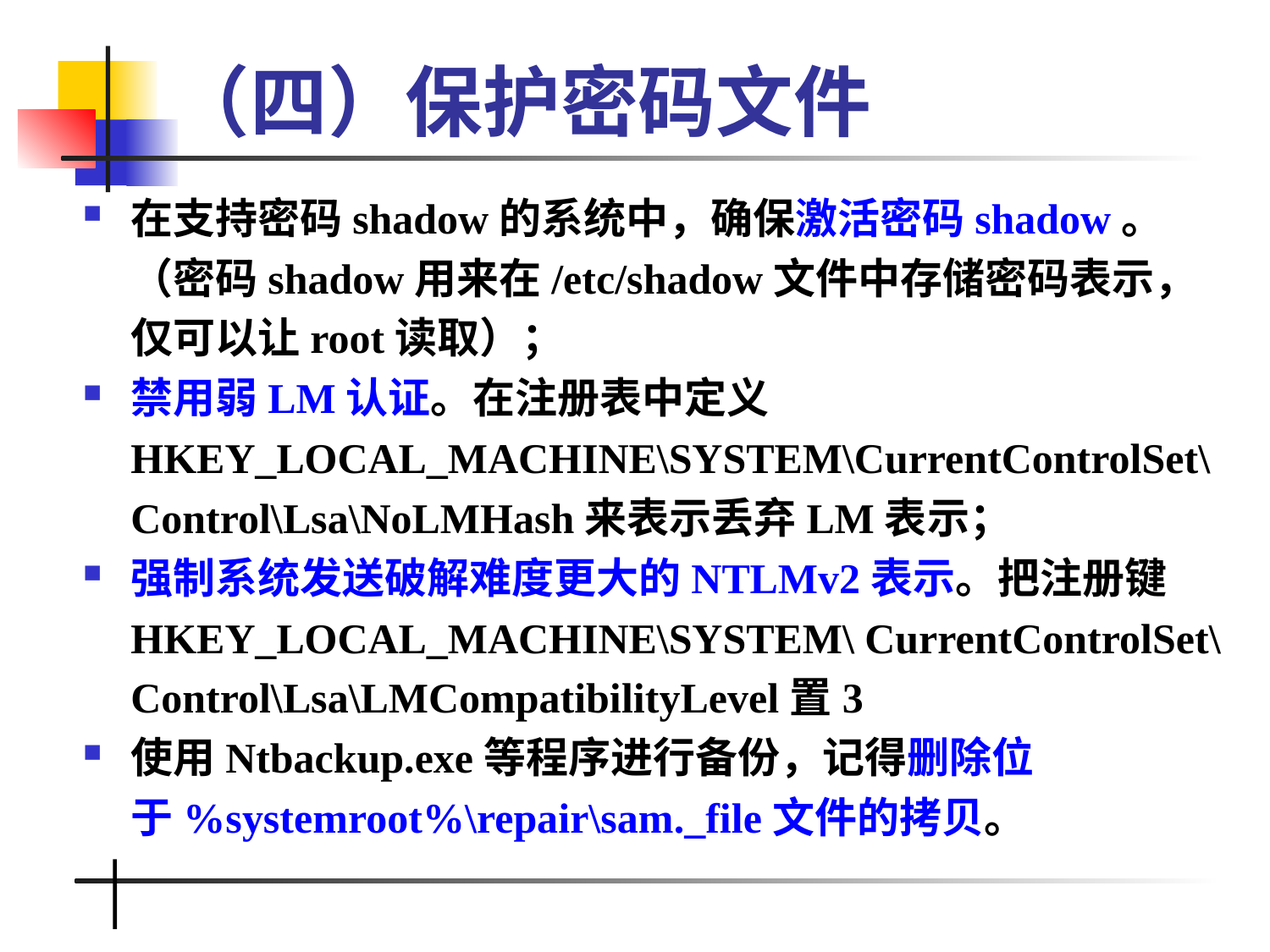

# （四）保护密码文件
在支持密码shadow的系统中，确保激活密码shadow。（密码shadow用来在/etc/shadow文件中存储密码表示，仅可以让root读取）；
禁用弱LM认证。在注册表中定义HKEY_LOCAL_MACHINE\SYSTEM\CurrentControlSet\Control\Lsa\NoLMHash来表示丢弃LM表示；
强制系统发送破解难度更大的NTLMv2表示。把注册键HKEY_LOCAL_MACHINE\SYSTEM\ CurrentControlSet\Control\Lsa\LMCompatibilityLevel置3
使用Ntbackup.exe等程序进行备份，记得删除位于%systemroot%\repair\sam._file文件的拷贝。